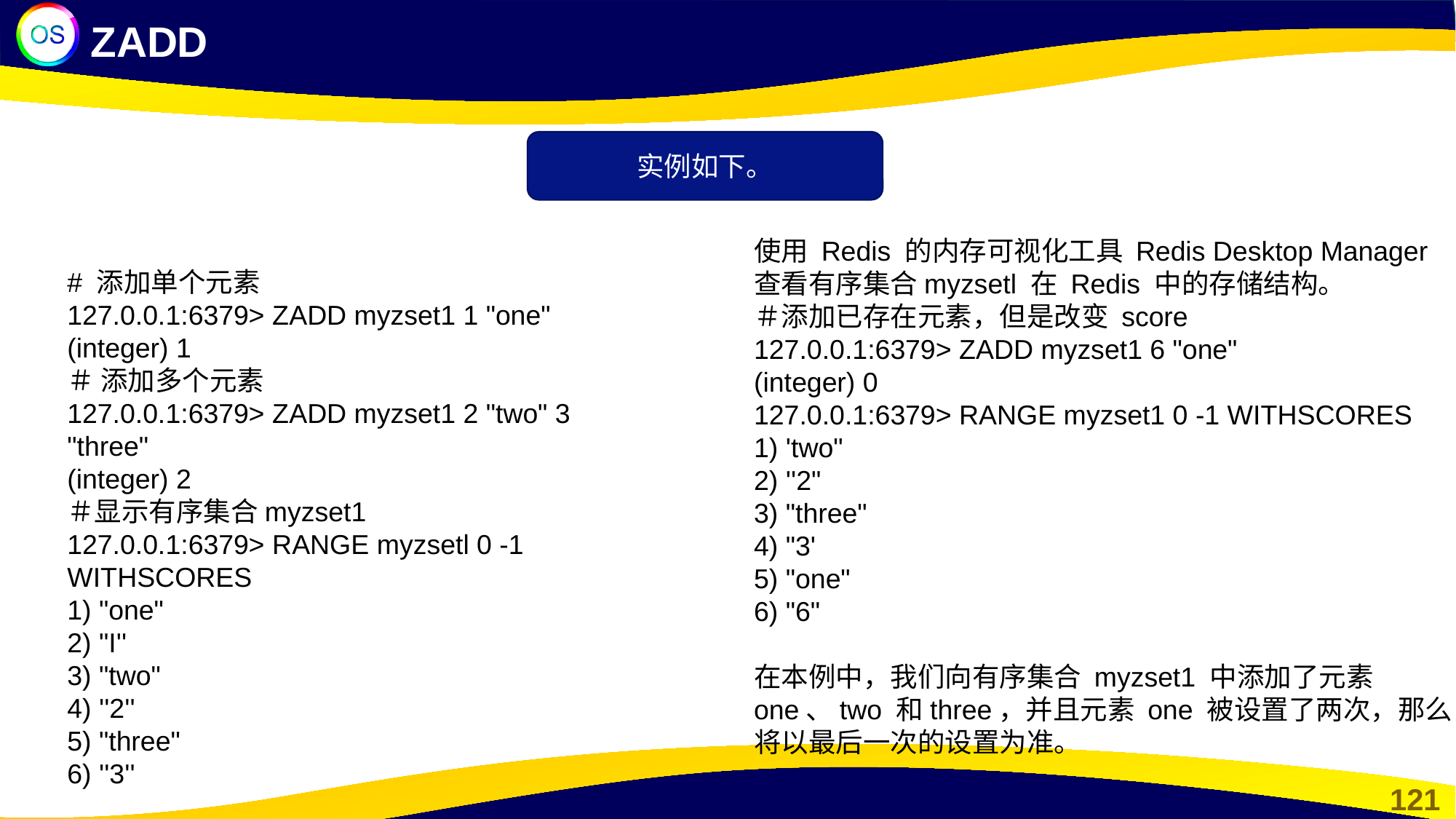

ZADD
实例如下。
使用 Redis 的内存可视化工具 Redis Desktop Manager查看有序集合myzsetl 在 Redis 中的存储结构。
＃添加已存在元素，但是改变 score
127.0.0.1:6379> ZADD myzset1 6 "one"
(integer) 0
127.0.0.1:6379> RANGE myzset1 0 -1 WITHSCORES
1) 'two"
2) ''2"
3) "three"
4) "3'
5) "one"
6) "6"

在本例中，我们向有序集合 myzset1 中添加了元素 one、two 和three，并且元素 one 被设置了两次，那么将以最后一次的设置为准。
# 添加单个元素
127.0.0.1:6379> ZADD myzset1 1 "one"
(integer) 1
＃ 添加多个元素
127.0.0.1:6379> ZADD myzset1 2 "two" 3 "three"
(integer) 2
＃显示有序集合myzset1
127.0.0.1:6379> RANGE myzsetl 0 -1 WITHSCORES
1) "one"
2) "I''
3) "two"
4) ''2''
5) "three"
6) ''3''